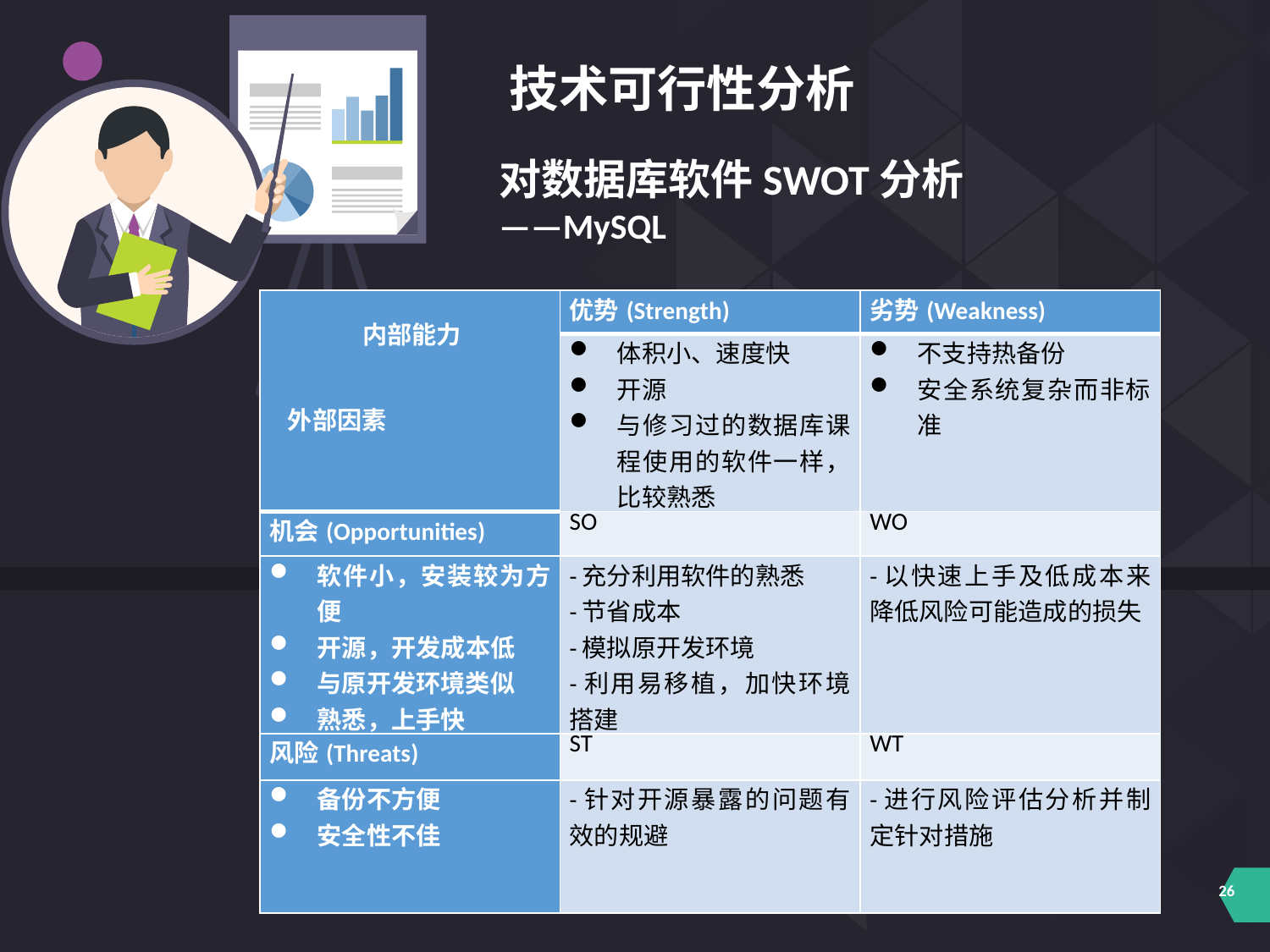

技术可行性分析

对数据库软件SWOT分析
——MySQL
| 内部能力     外部因素 | 优势(Strength) | 劣势(Weakness) |
| --- | --- | --- |
|  | 体积小、速度快 开源 与修习过的数据库课程使用的软件一样，比较熟悉 支持多种运行环环境 | 不支持热备份 安全系统复杂而非标准 |
| 机会(Opportunities) | SO | WO |
| 软件小，安装较为方便 开源，开发成本低 与原开发环境类似 熟悉，上手快 易移植 | -充分利用软件的熟悉 -节省成本 -模拟原开发环境 -利用易移植，加快环境搭建 | -以快速上手及低成本来降低风险可能造成的损失 |
| 风险(Threats) | ST | WT |
| 备份不方便 安全性不佳 | -针对开源暴露的问题有效的规避 | -进行风险评估分析并制定针对措施 |